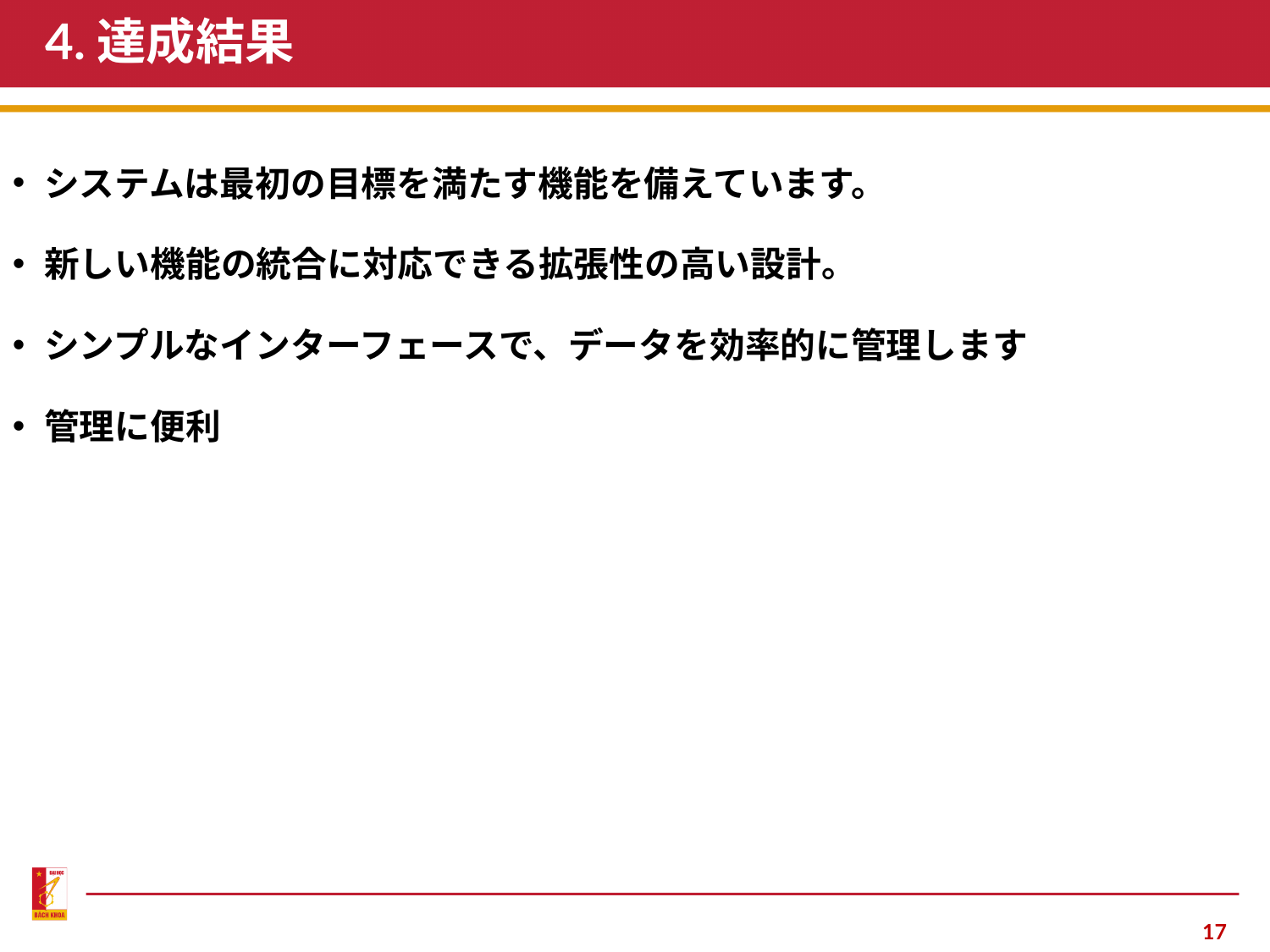

# 4.達成結果
システムは最初の目標を満たす機能を備えています。
新しい機能の統合に対応できる拡張性の高い設計。
シンプルなインターフェースで、データを効率的に管理します
管理に便利
17